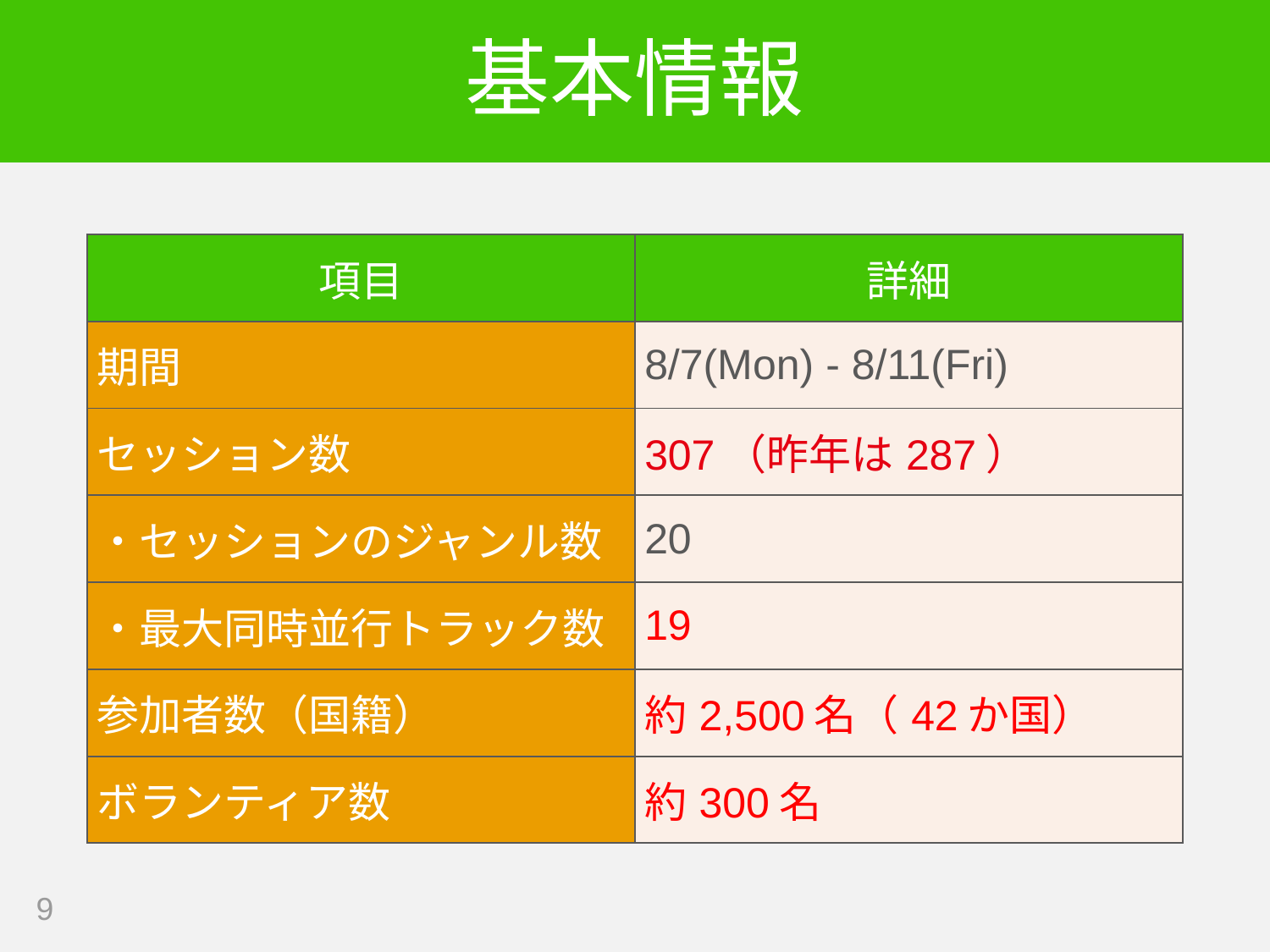

# 基本情報
| 項目 | 詳細 |
| --- | --- |
| 期間 | 8/7(Mon) - 8/11(Fri) |
| セッション数 | 307（昨年は287） |
| ・セッションのジャンル数 | 20 |
| ・最大同時並行トラック数 | 19 |
| 参加者数（国籍） | 約2,500名（42か国） |
| ボランティア数 | 約300名 |
9